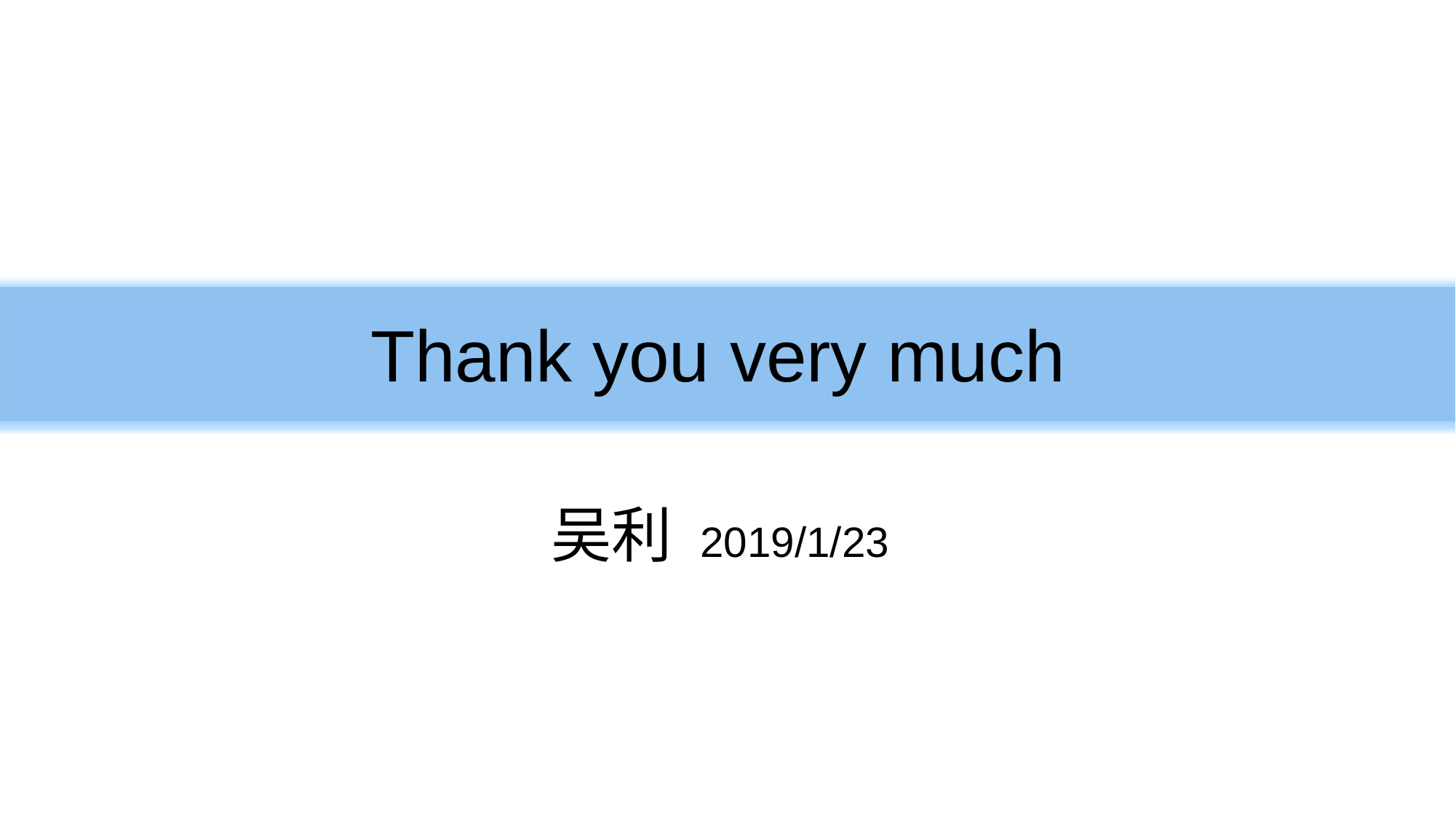

# Thank you very much

吴利 2019/1/23